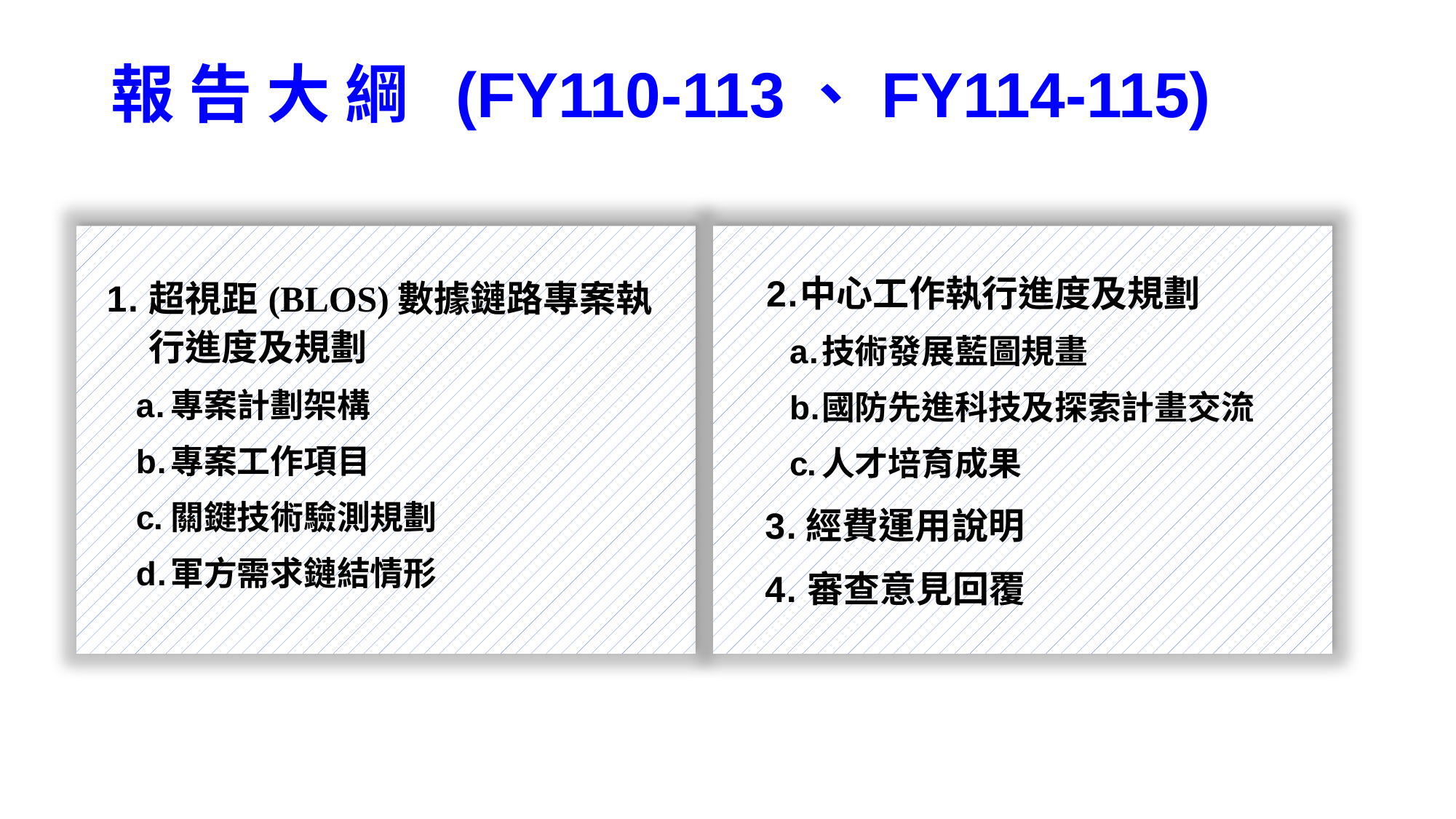

# 報 告 大 綱  (FY110-113、FY114-115)

中心工作執行進度及規劃
技術發展藍圖規畫
國防先進科技及探索計畫交流
人才培育成果
經費運用說明
審查意見回覆

超視距(BLOS)數據鏈路專案執行進度及規劃
專案計劃架構
專案工作項目
關鍵技術驗測規劃
軍方需求鏈結情形